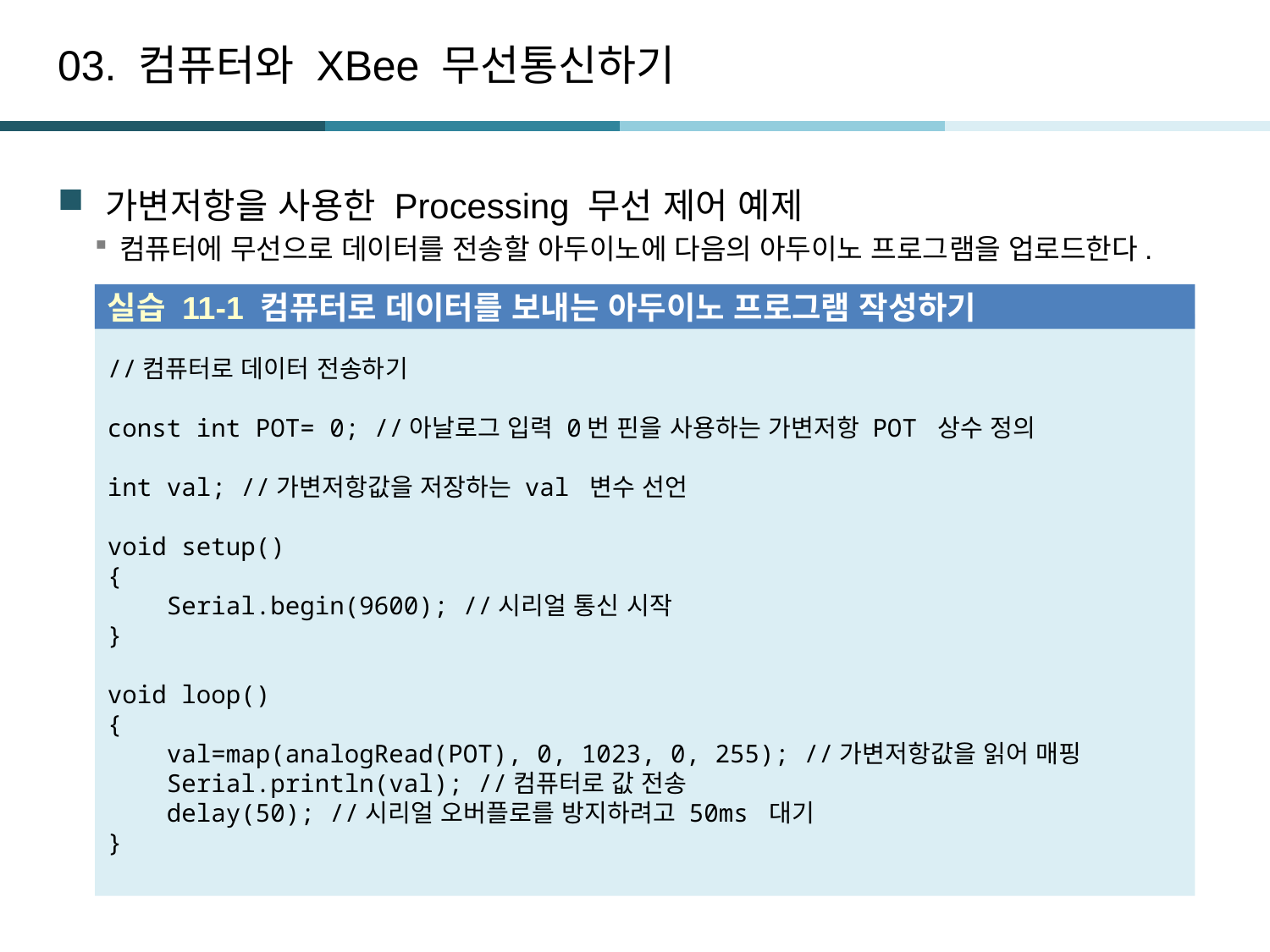

# 03. 컴퓨터와 XBee 무선통신하기
가변저항을 사용한 Processing 무선 제어 예제
컴퓨터에 무선으로 데이터를 전송할 아두이노에 다음의 아두이노 프로그램을 업로드한다.
실습 11-1 컴퓨터로 데이터를 보내는 아두이노 프로그램 작성하기
//컴퓨터로 데이터 전송하기

const int POT= 0; //아날로그 입력 0번 핀을 사용하는 가변저항 POT 상수 정의

int val; //가변저항값을 저장하는 val 변수 선언

void setup()
{
    Serial.begin(9600); //시리얼 통신 시작
}

void loop()
{
    val=map(analogRead(POT), 0, 1023, 0, 255); //가변저항값을 읽어 매핑
    Serial.println(val); //컴퓨터로 값 전송
    delay(50); //시리얼 오버플로를 방지하려고 50ms 대기
}